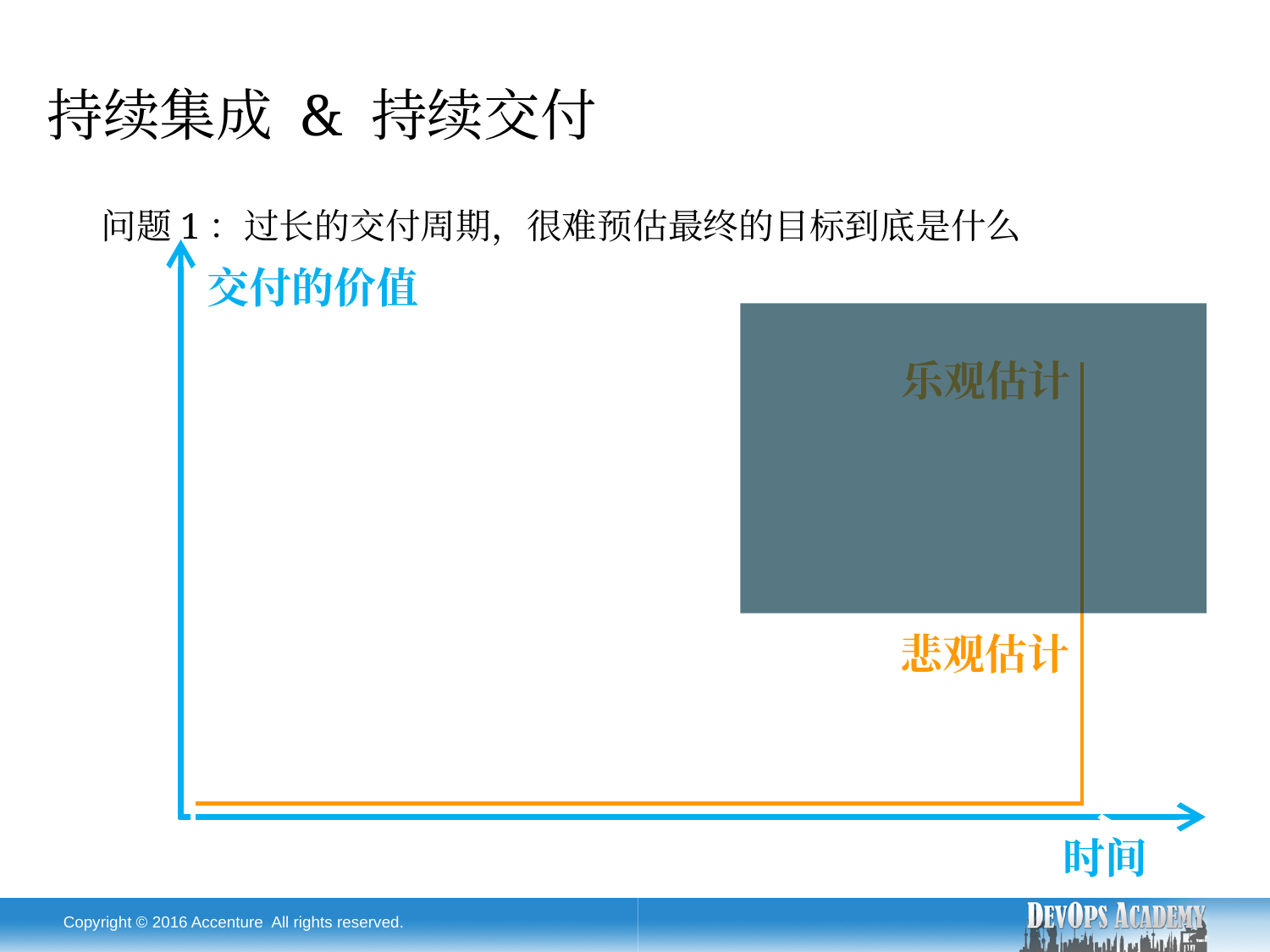

持续集成 & 持续交付
问题1：过长的交付周期，很难预估最终的目标到底是什么
交付的价值

乐观估计
悲观估计
时间
Copyright © 2016 Accenture  All rights reserved.